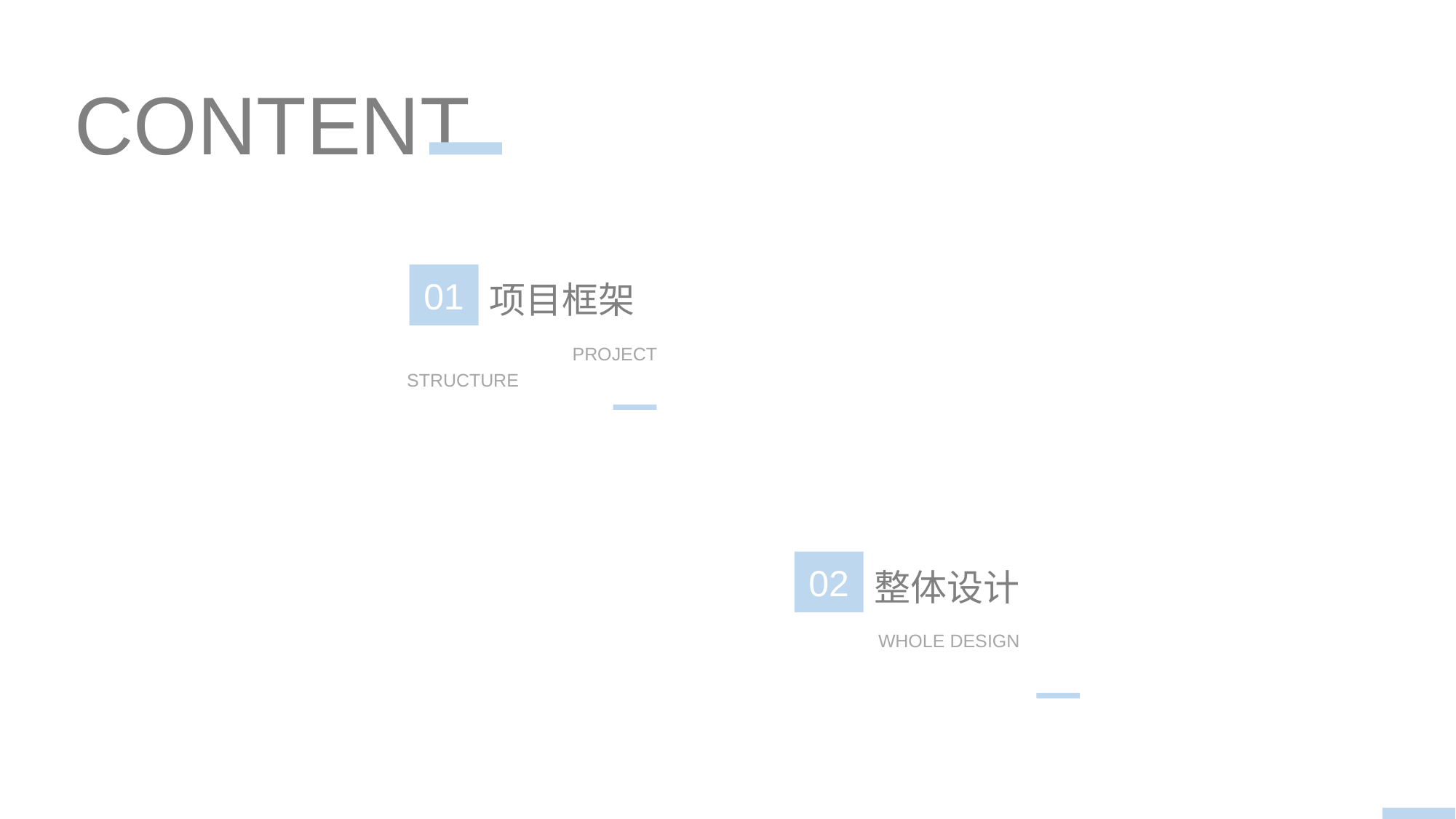

CONTENT

01
项目框架
               PROJECT STRUCTURE

02
整体设计
                 WHOLE DESIGN